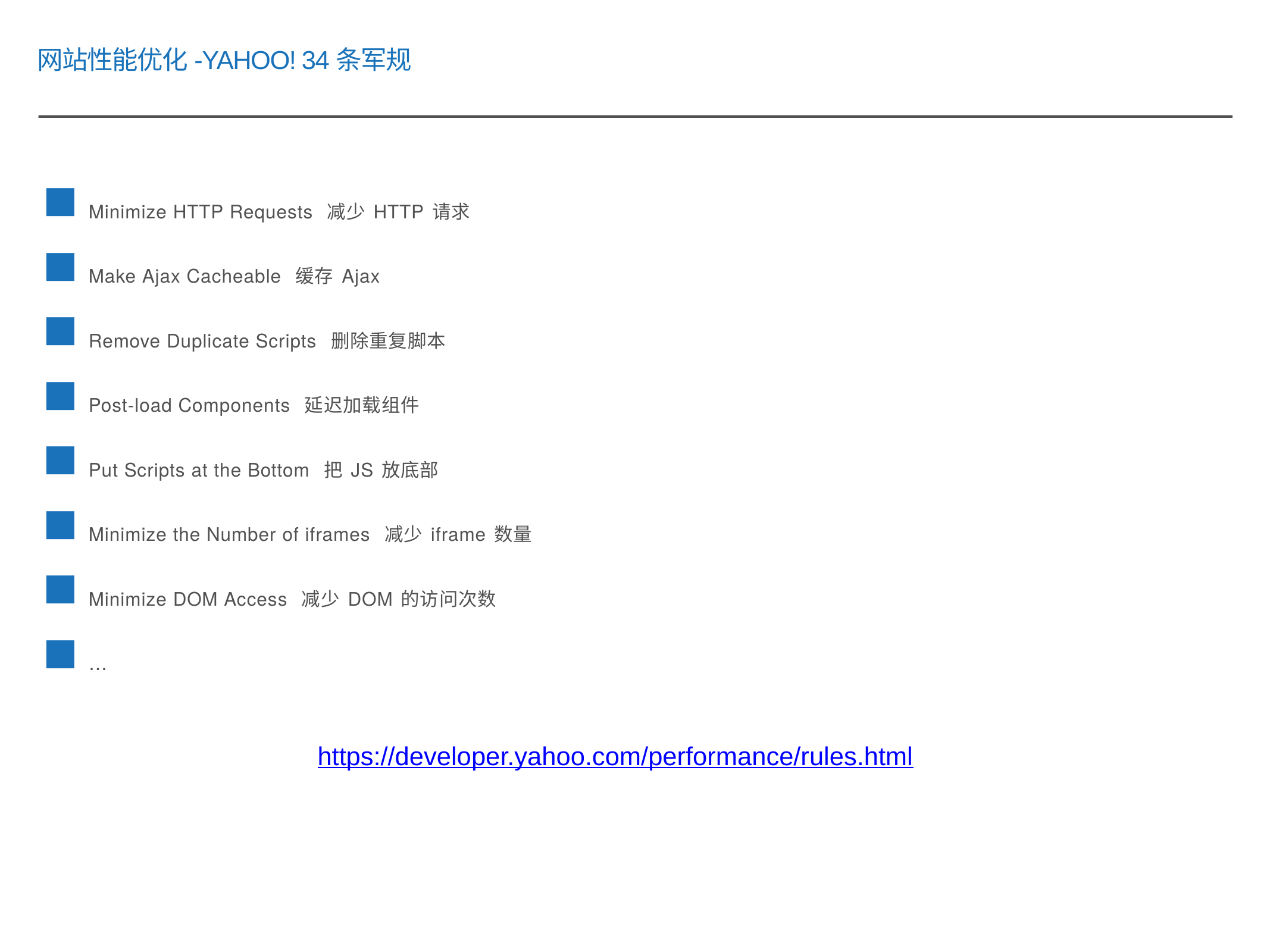

网站性能优化-Yahoo! 34条军规

Minimize HTTP Requests 减少HTTP请求
Make Ajax Cacheable 缓存Ajax
Remove Duplicate Scripts 删除重复脚本
Post-load Components 延迟加载组件
Put Scripts at the Bottom 把JS放底部
Minimize the Number of iframes 减少iframe数量
Minimize DOM Access 减少DOM的访问次数
…

https://developer.yahoo.com/performance/rules.html